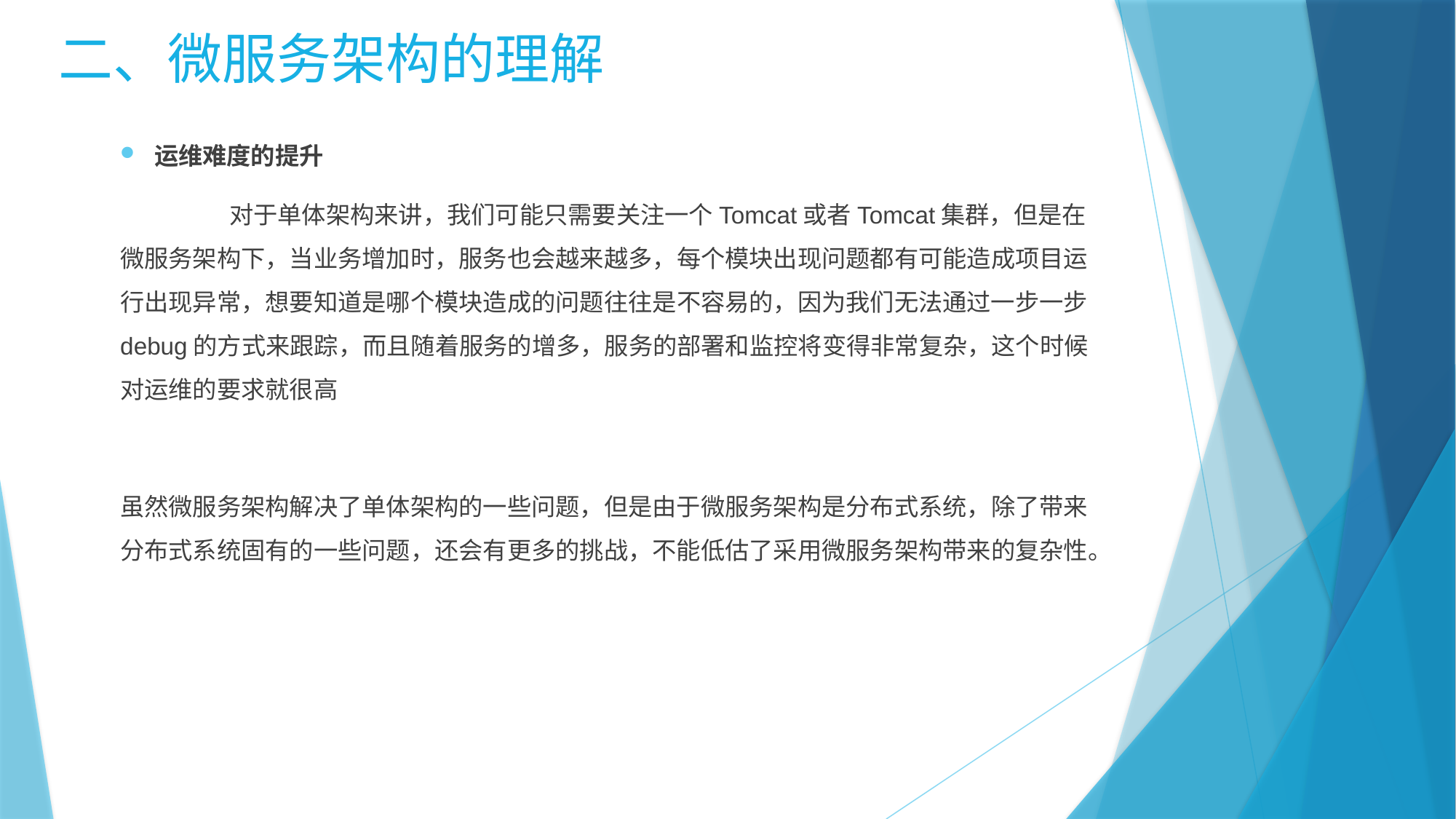

二、微服务架构的理解
运维难度的提升
	对于单体架构来讲，我们可能只需要关注一个Tomcat或者Tomcat集群，但是在微服务架构下，当业务增加时，服务也会越来越多，每个模块出现问题都有可能造成项目运行出现异常，想要知道是哪个模块造成的问题往往是不容易的，因为我们无法通过一步一步debug的方式来跟踪，而且随着服务的增多，服务的部署和监控将变得非常复杂，这个时候对运维的要求就很高

虽然微服务架构解决了单体架构的一些问题，但是由于微服务架构是分布式系统，除了带来分布式系统固有的一些问题，还会有更多的挑战，不能低估了采用微服务架构带来的复杂性。